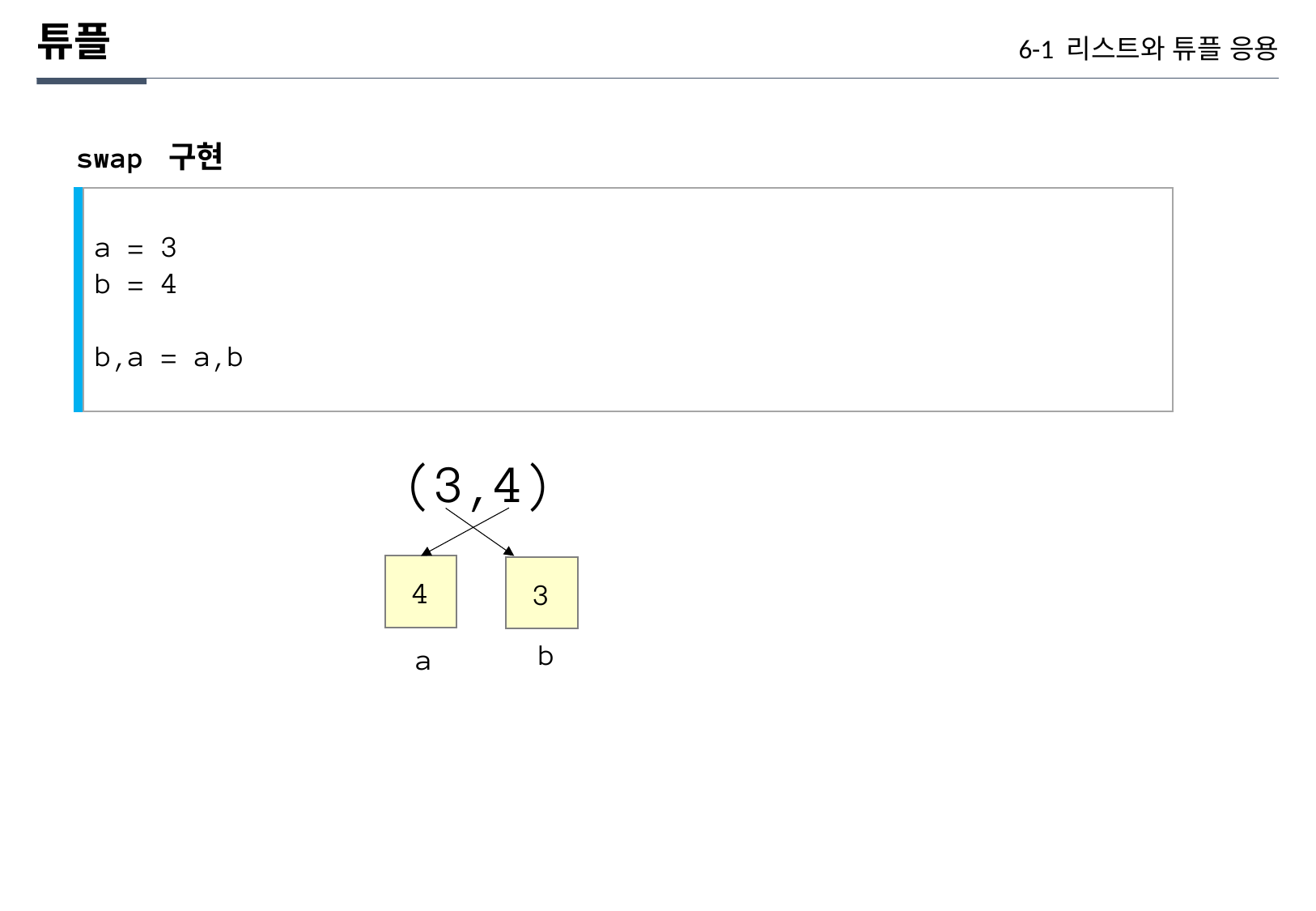

튜플
6-1 리스트와 튜플 응용
swap 구현

a = 3
b = 4

b,a = a,b
(3,4)
4
3
b
a